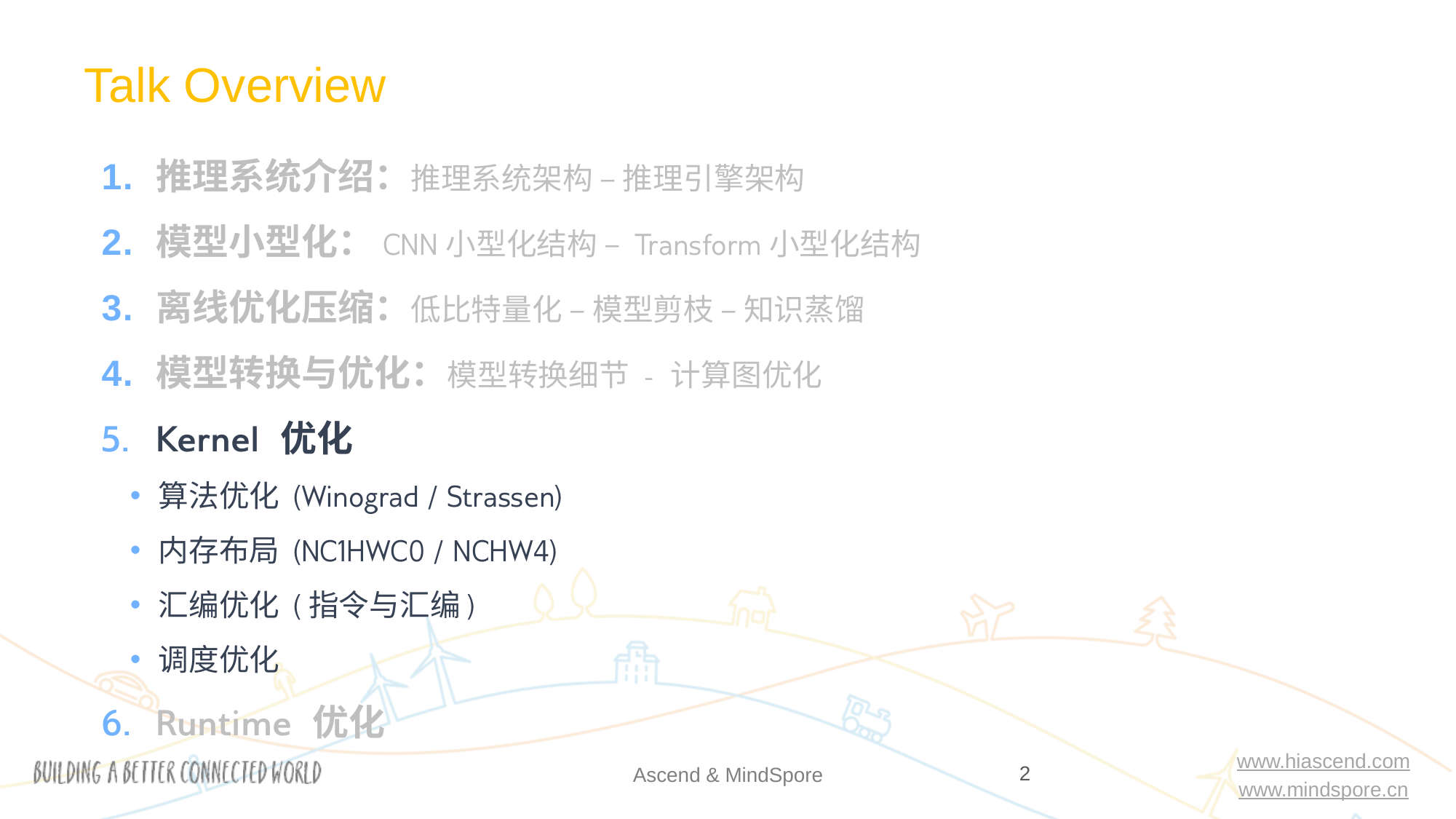

Talk Overview
推理系统介绍：推理系统架构 – 推理引擎架构
模型小型化：CNN小型化结构 – Transform小型化结构
离线优化压缩：低比特量化 – 模型剪枝 – 知识蒸馏
模型转换与优化：模型转换细节 - 计算图优化
Kernel 优化
算法优化 (Winograd / Strassen)
内存布局 (NC1HWC0 / NCHW4)
汇编优化 (指令与汇编)
调度优化
Runtime 优化